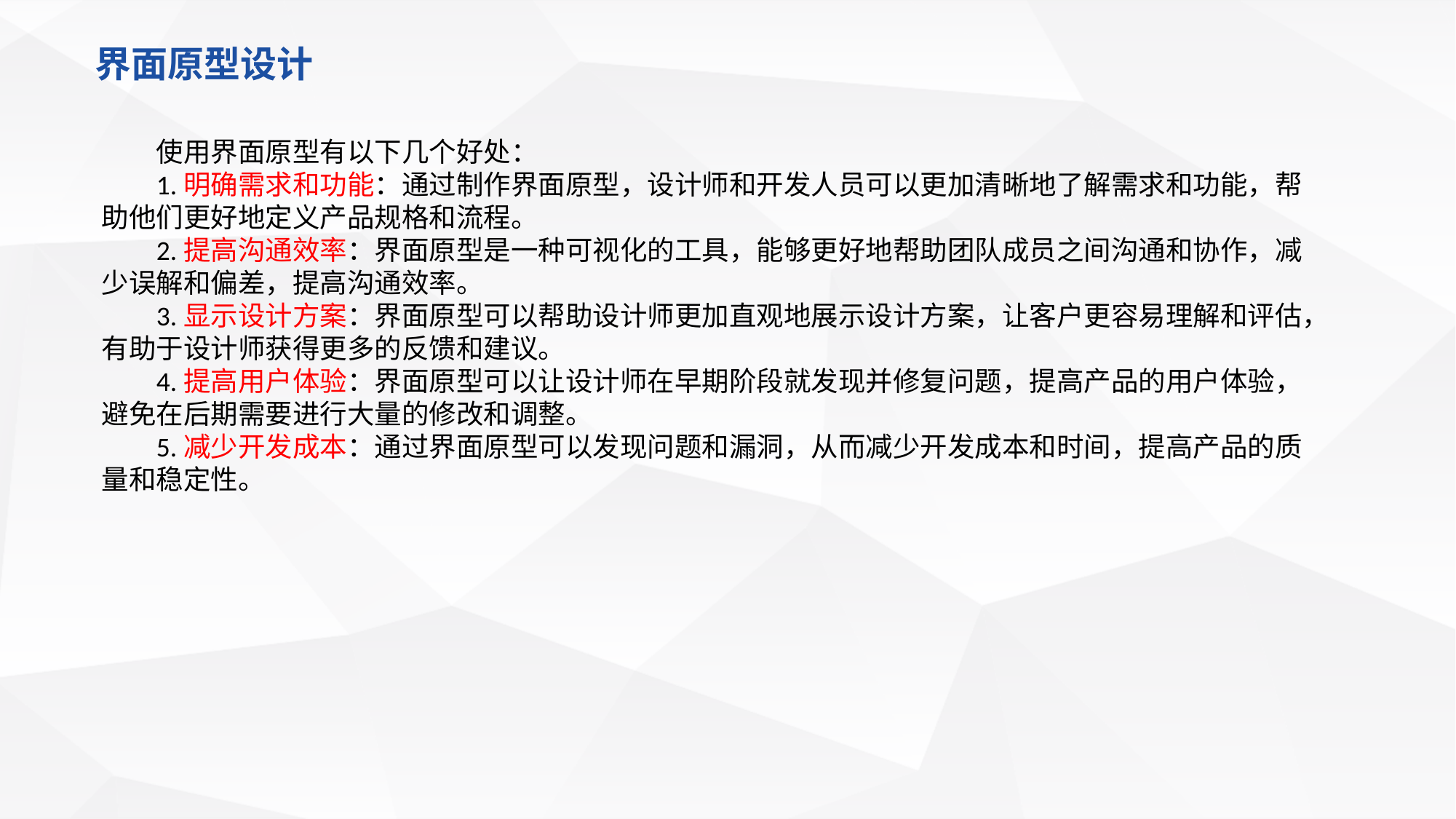

界面原型设计
使用界面原型有以下几个好处：
1.明确需求和功能：通过制作界面原型，设计师和开发人员可以更加清晰地了解需求和功能，帮助他们更好地定义产品规格和流程。
2.提高沟通效率：界面原型是一种可视化的工具，能够更好地帮助团队成员之间沟通和协作，减少误解和偏差，提高沟通效率。
3.显示设计方案：界面原型可以帮助设计师更加直观地展示设计方案，让客户更容易理解和评估，有助于设计师获得更多的反馈和建议。
4.提高用户体验：界面原型可以让设计师在早期阶段就发现并修复问题，提高产品的用户体验，避免在后期需要进行大量的修改和调整。
5.减少开发成本：通过界面原型可以发现问题和漏洞，从而减少开发成本和时间，提高产品的质量和稳定性。